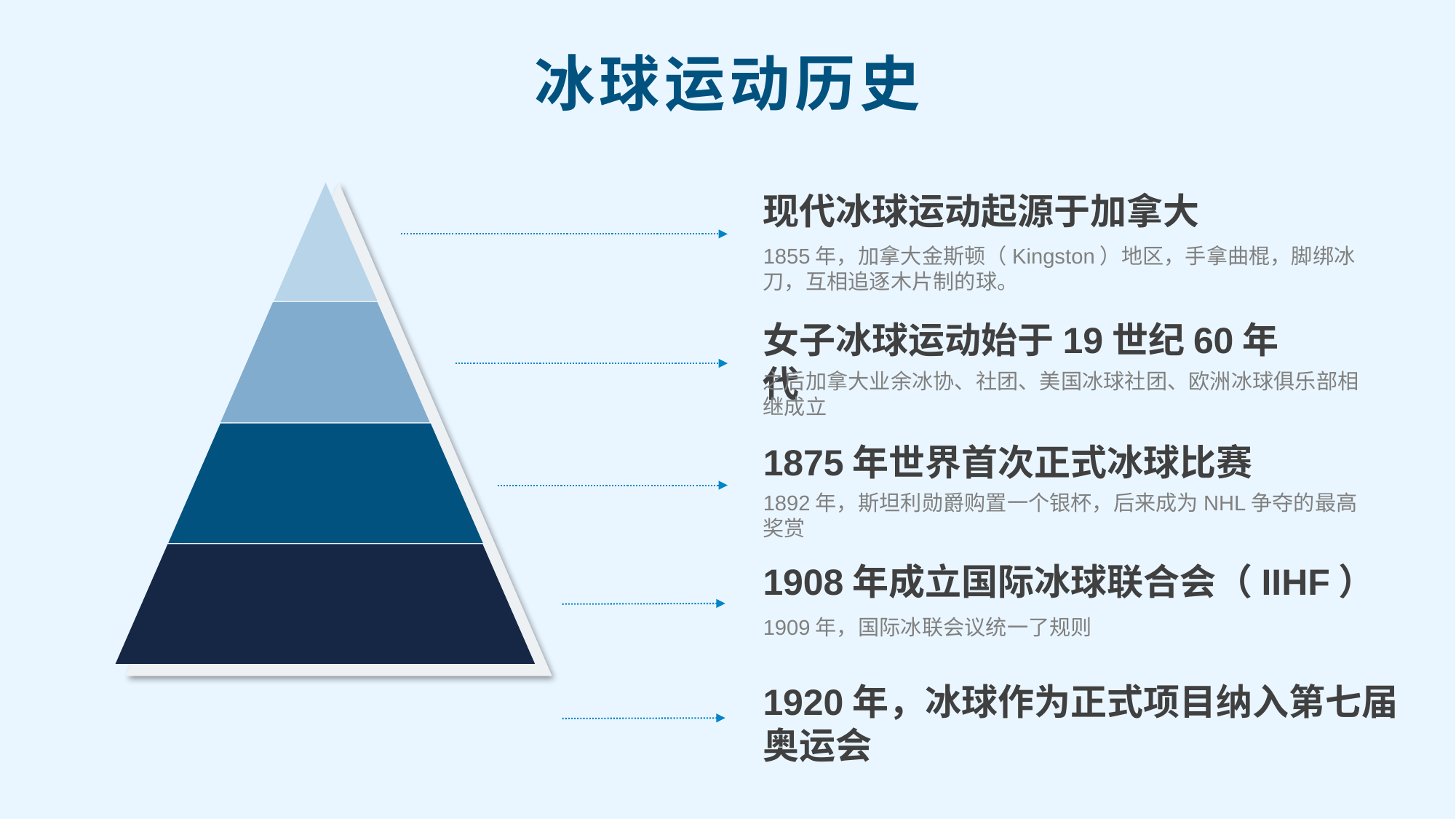

冰球运动历史

现代冰球运动起源于加拿大
1855年，加拿大金斯顿（Kingston）地区，手拿曲棍，脚绑冰刀，互相追逐木片制的球。
女子冰球运动始于19世纪60年代
之后加拿大业余冰协、社团、美国冰球社团、欧洲冰球俱乐部相继成立
1875年世界首次正式冰球比赛
1892年，斯坦利勋爵购置一个银杯，后来成为NHL争夺的最高奖赏
1908年成立国际冰球联合会（IIHF）
1909年，国际冰联会议统一了规则
1920年，冰球作为正式项目纳入第七届奥运会